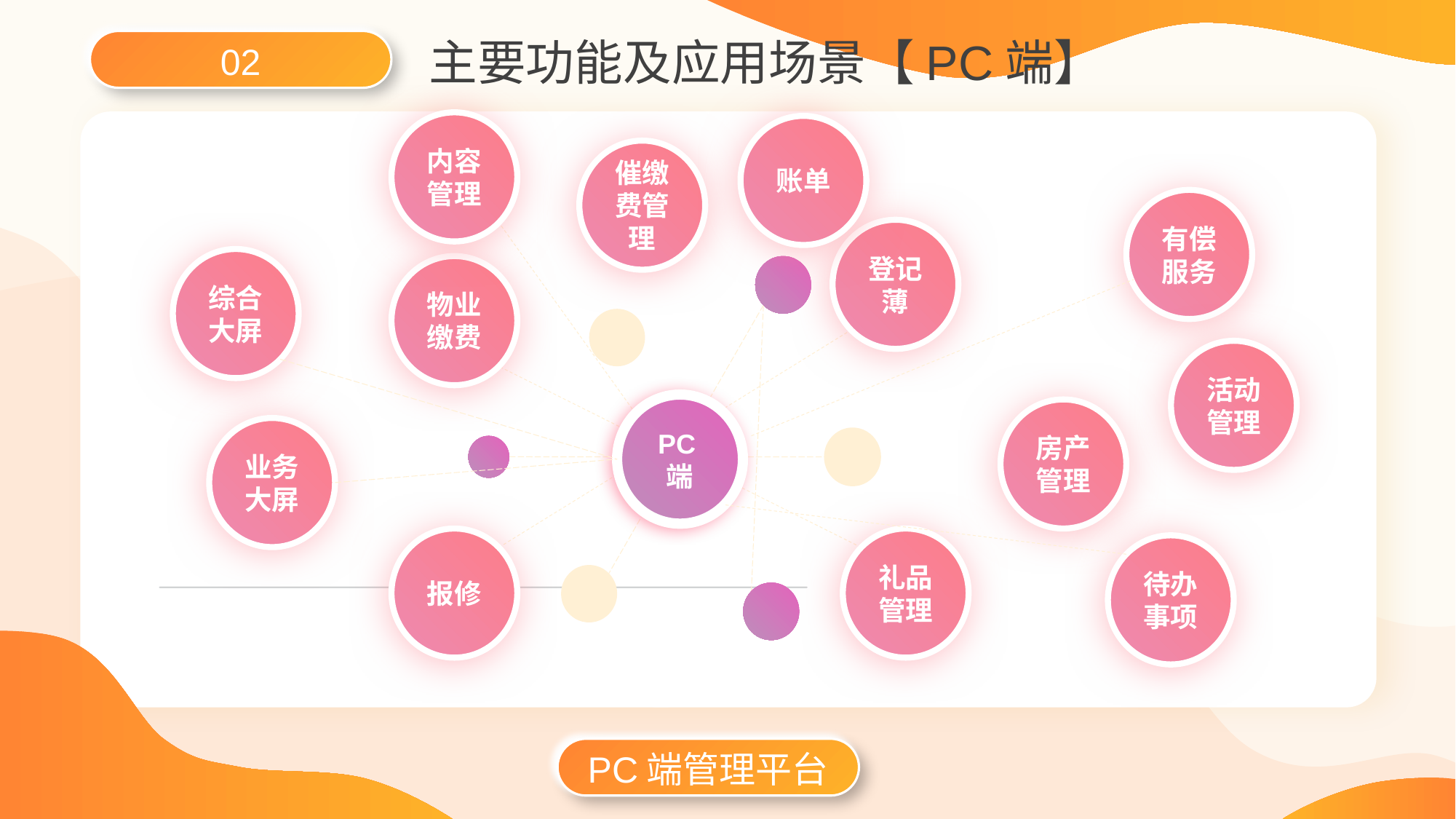

主要功能及应用场景【PC端】
02
内容管理
催缴费管理
登记薄
物业缴费

PC端

报修
礼品管理

账单
有偿服务
综合大屏
活动管理
房产管理
业务大屏
待办事项

PC端管理平台